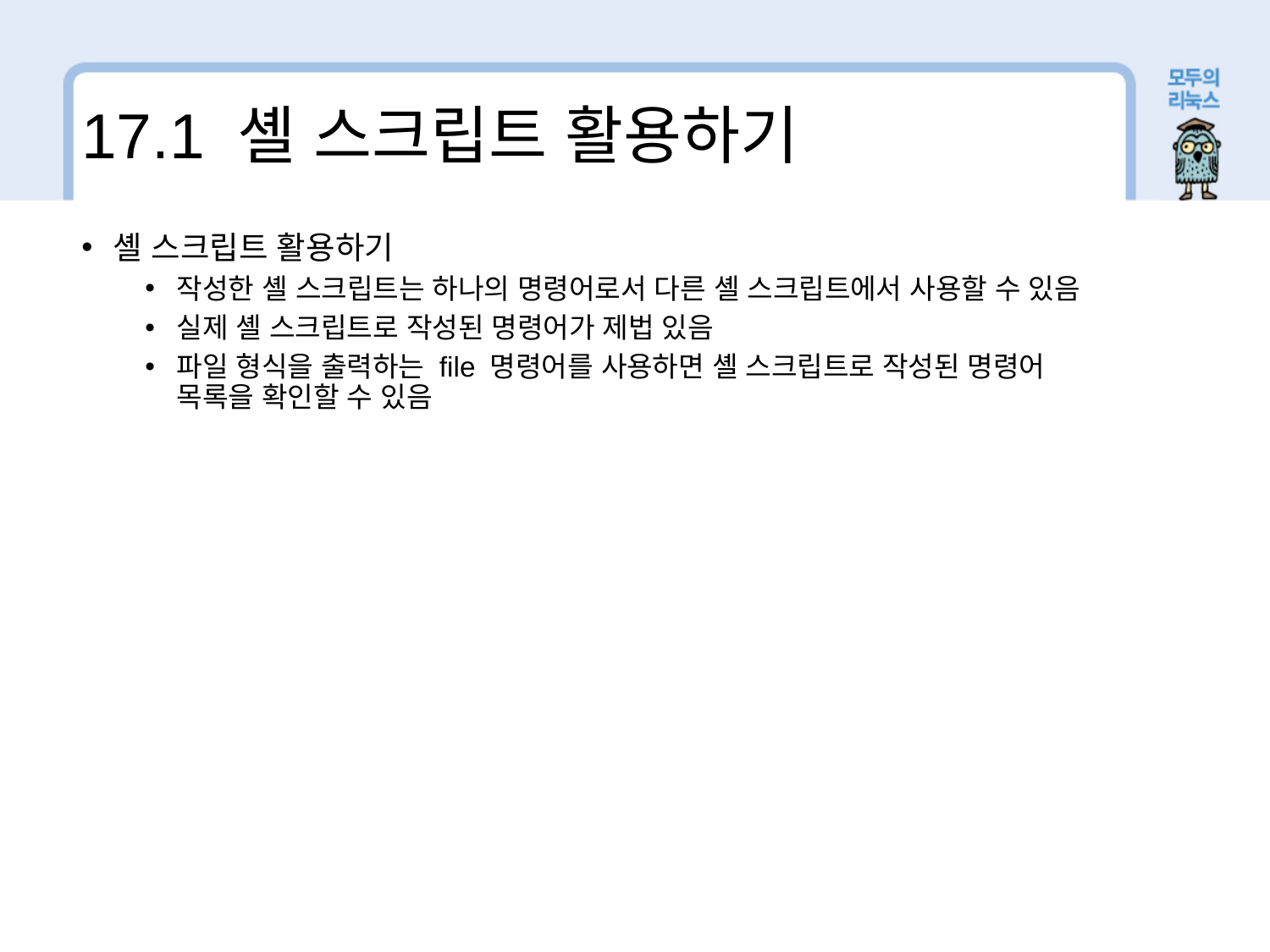

17.1 셸 스크립트 활용하기
셸 스크립트 활용하기
작성한 셸 스크립트는 하나의 명령어로서 다른 셸 스크립트에서 사용할 수 있음
실제 셸 스크립트로 작성된 명령어가 제법 있음
파일 형식을 출력하는 file 명령어를 사용하면 셸 스크립트로 작성된 명령어 목록을 확인할 수 있음